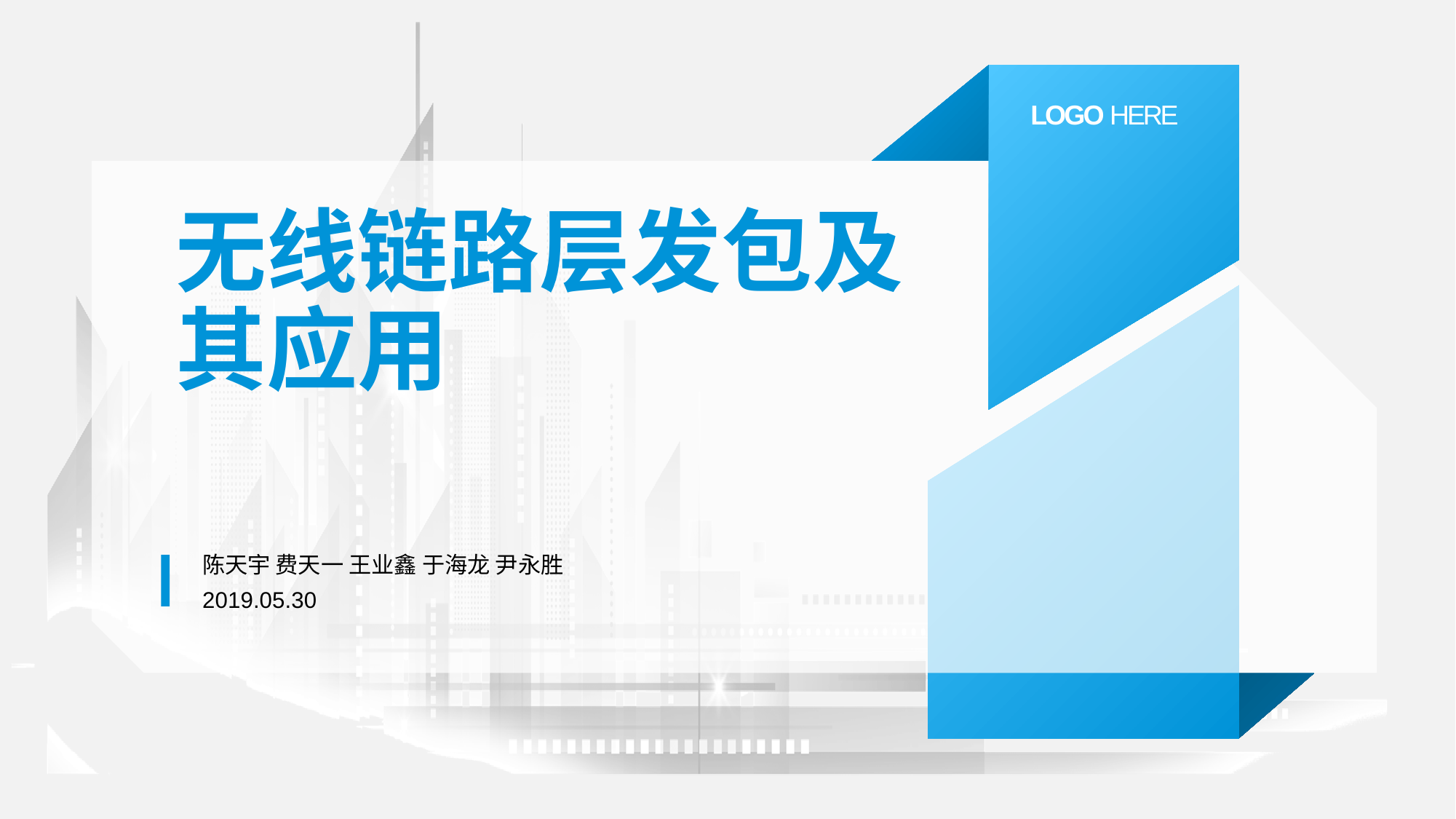

LOGO HERE

# 无线链路层发包及其应用
陈天宇 费天一 王业鑫 于海龙 尹永胜
2019.05.30